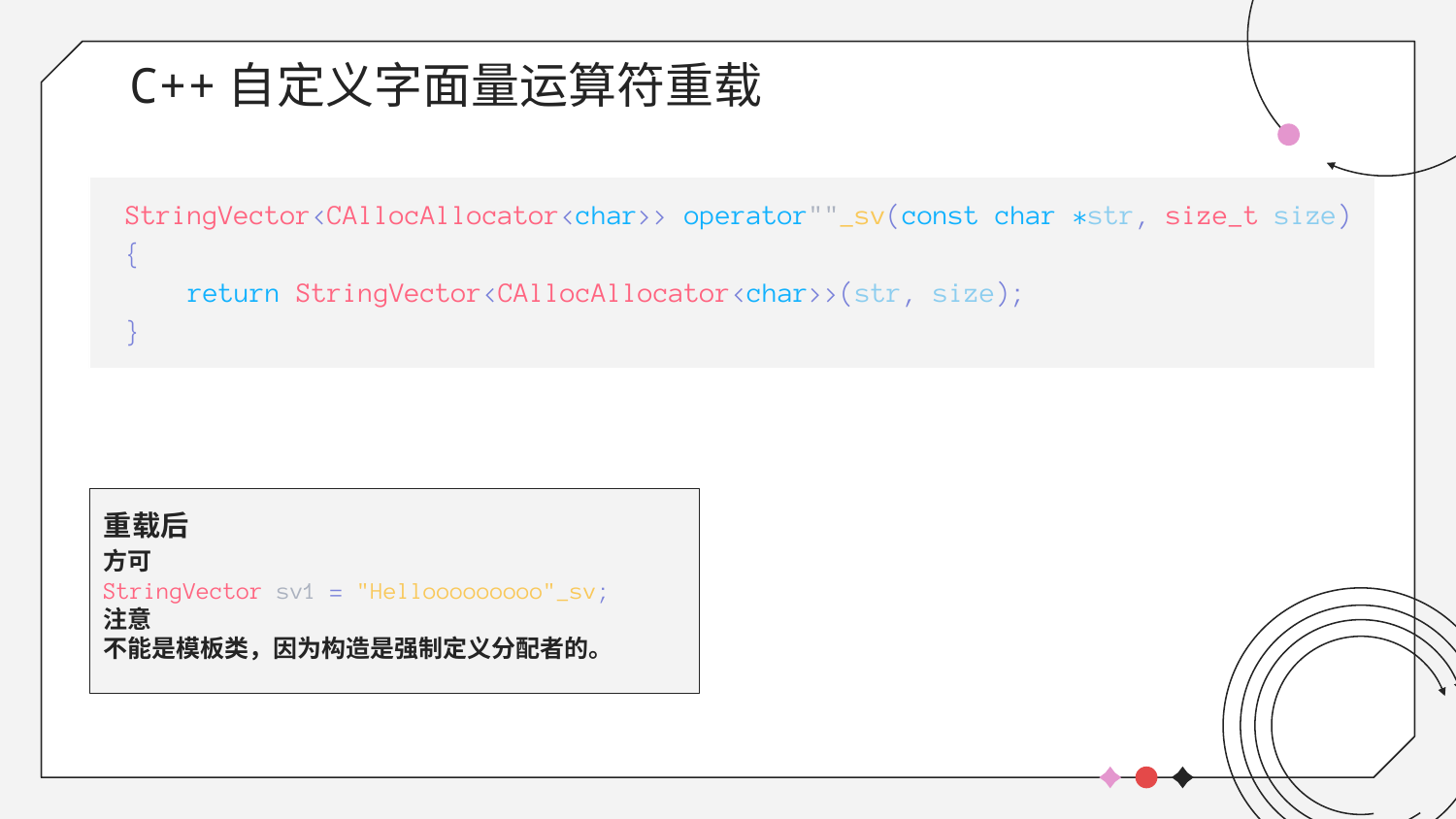

# C++自定义字面量运算符重载
StringVector<CAllocAllocator<char>> operator""_sv(const char *str, size_t size) {
    return StringVector<CAllocAllocator<char>>(str, size);
}
重载后
方可
StringVector sv1 = "Hellooooooooo"_sv;
注意
不能是模板类，因为构造是强制定义分配者的。